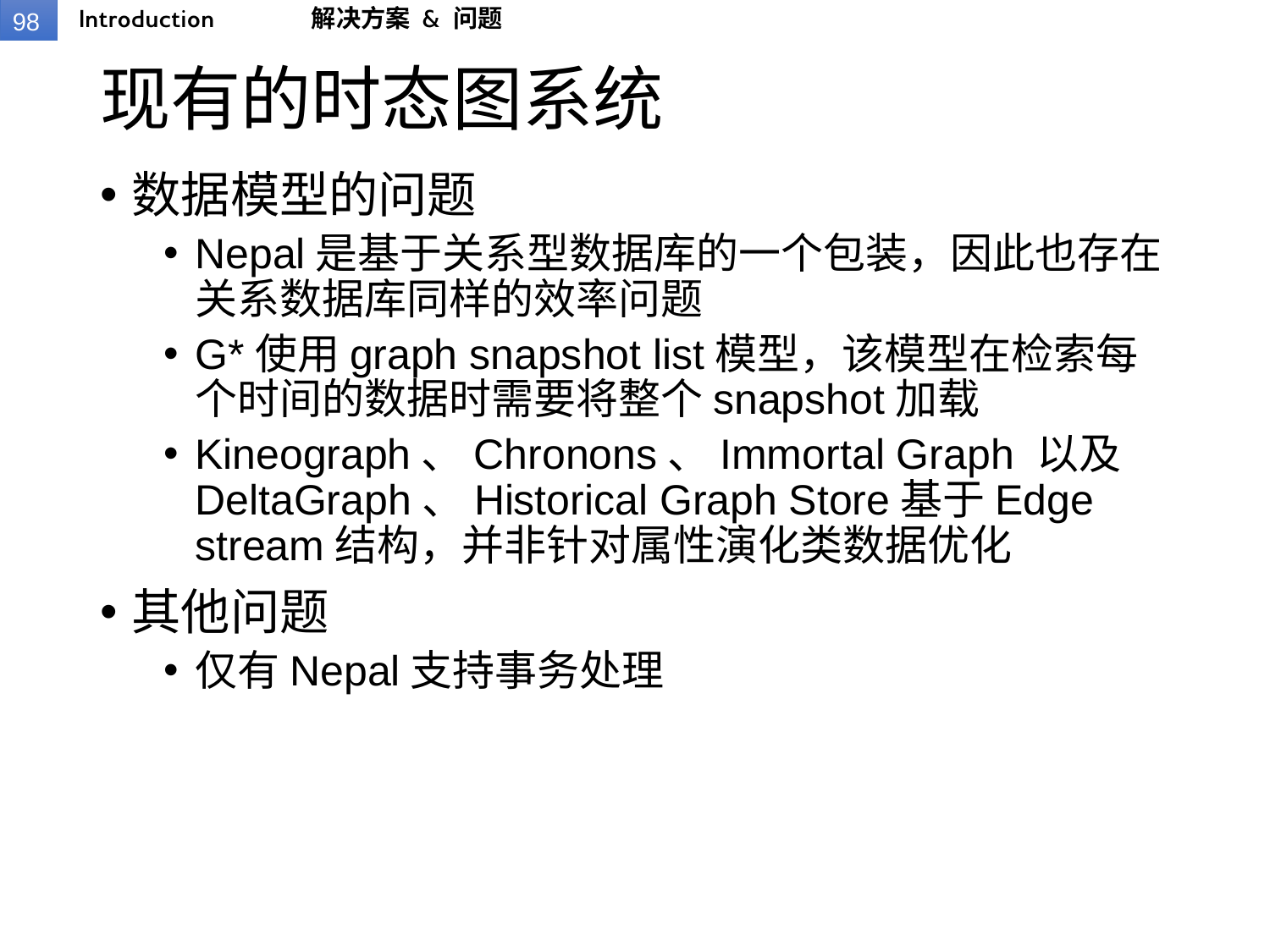

Introduction
解决方案 & 问题
# 现有的时态图系统
数据模型的问题
Nepal是基于关系型数据库的一个包装，因此也存在关系数据库同样的效率问题
G*使用graph snapshot list模型，该模型在检索每个时间的数据时需要将整个snapshot加载
Kineograph、Chronons、Immortal Graph 以及DeltaGraph、Historical Graph Store基于Edge stream结构，并非针对属性演化类数据优化
其他问题
仅有Nepal支持事务处理